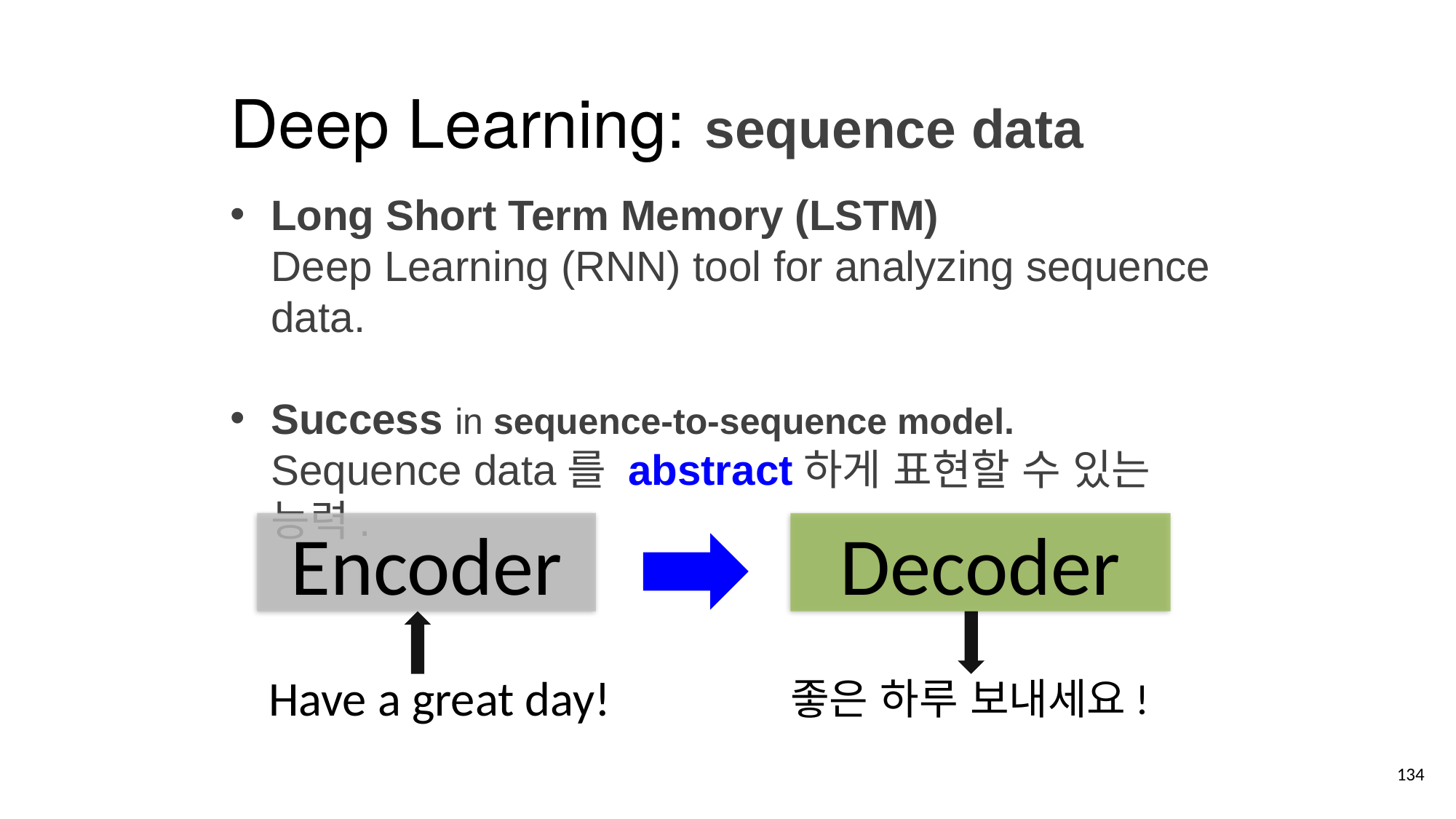

# Deep Learning: sequence data
Long Short Term Memory (LSTM)
Deep Learning (RNN) tool for analyzing sequence data.

Success in sequence-to-sequence model.
Sequence data를 abstract하게 표현할 수 있는 능력.
Encoder
Decoder

Have a great day!
좋은 하루 보내세요!
134